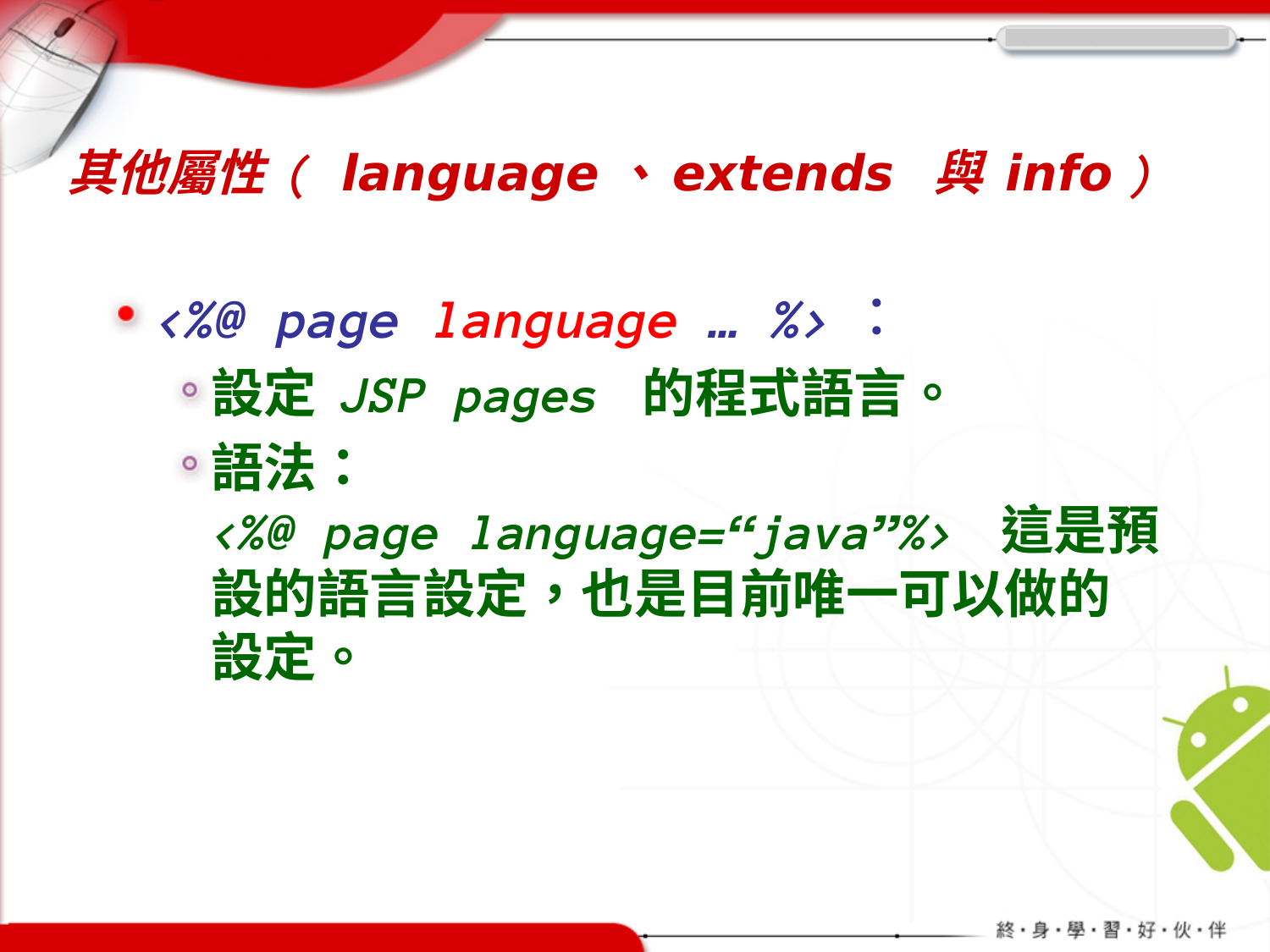

# 其他屬性 ( language、extends 與 info )
<%@ page language … %>：
設定 JSP pages 的程式語言。
語法：
<%@ page language=“java”%> 這是預設的語言設定，也是目前唯一可以做的設定。